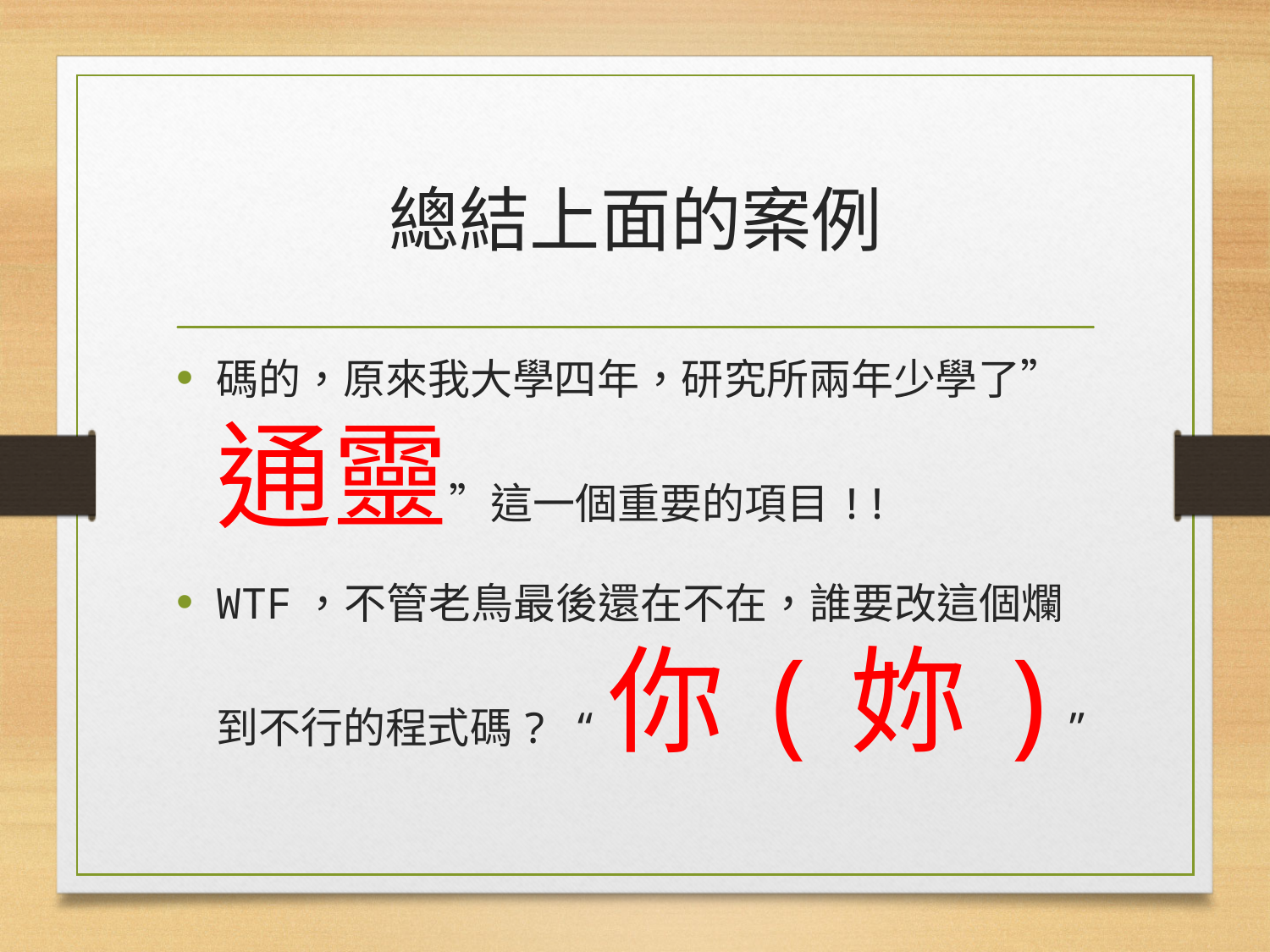

# 總結上面的案例
碼的，原來我大學四年，研究所兩年少學了”通靈”這一個重要的項目!!
WTF，不管老鳥最後還在不在，誰要改這個爛到不行的程式碼? “你(妳)”